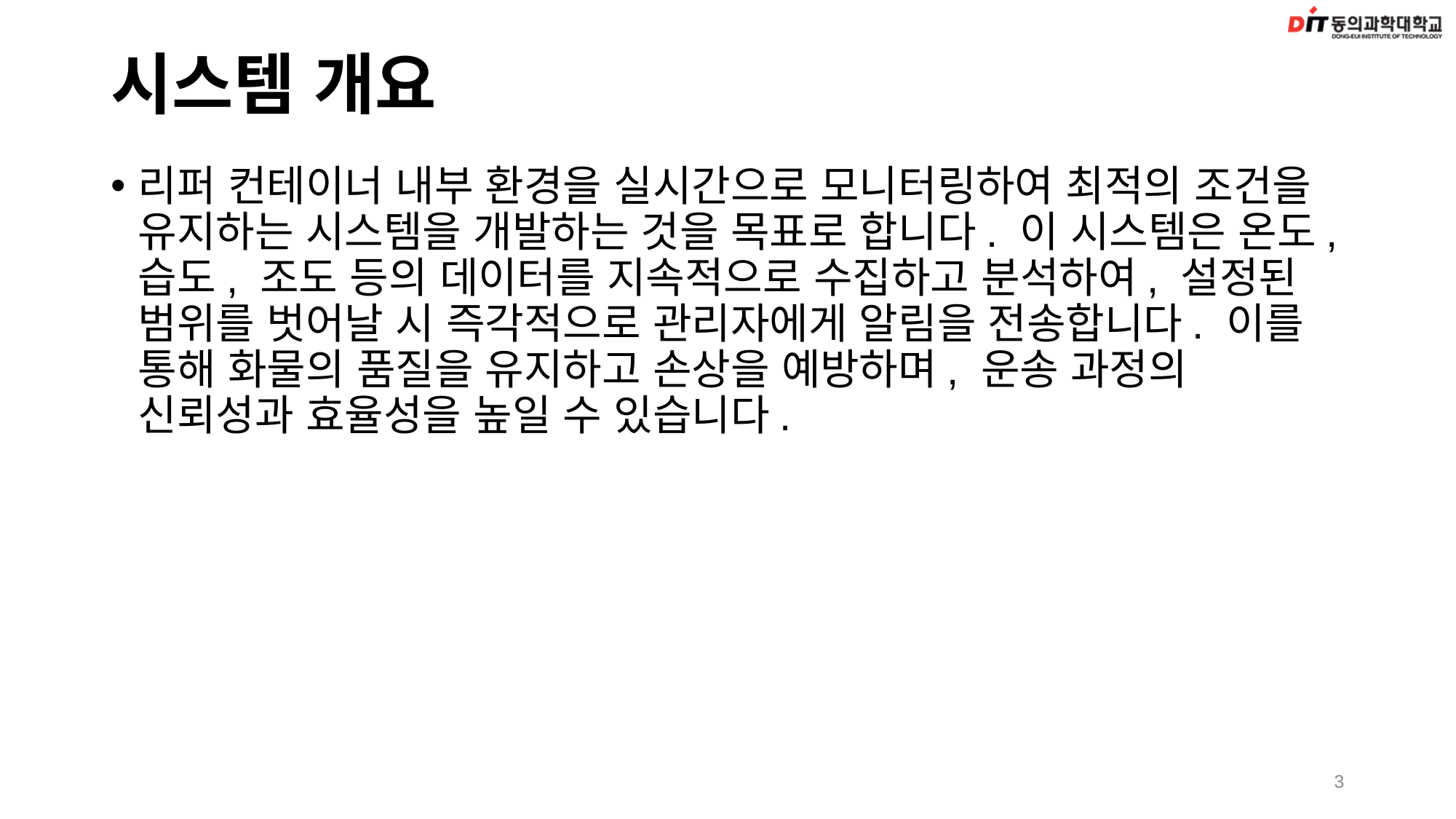

# 시스템 개요
리퍼 컨테이너 내부 환경을 실시간으로 모니터링하여 최적의 조건을 유지하는 시스템을 개발하는 것을 목표로 합니다. 이 시스템은 온도, 습도, 조도 등의 데이터를 지속적으로 수집하고 분석하여, 설정된 범위를 벗어날 시 즉각적으로 관리자에게 알림을 전송합니다. 이를 통해 화물의 품질을 유지하고 손상을 예방하며, 운송 과정의 신뢰성과 효율성을 높일 수 있습니다.
3